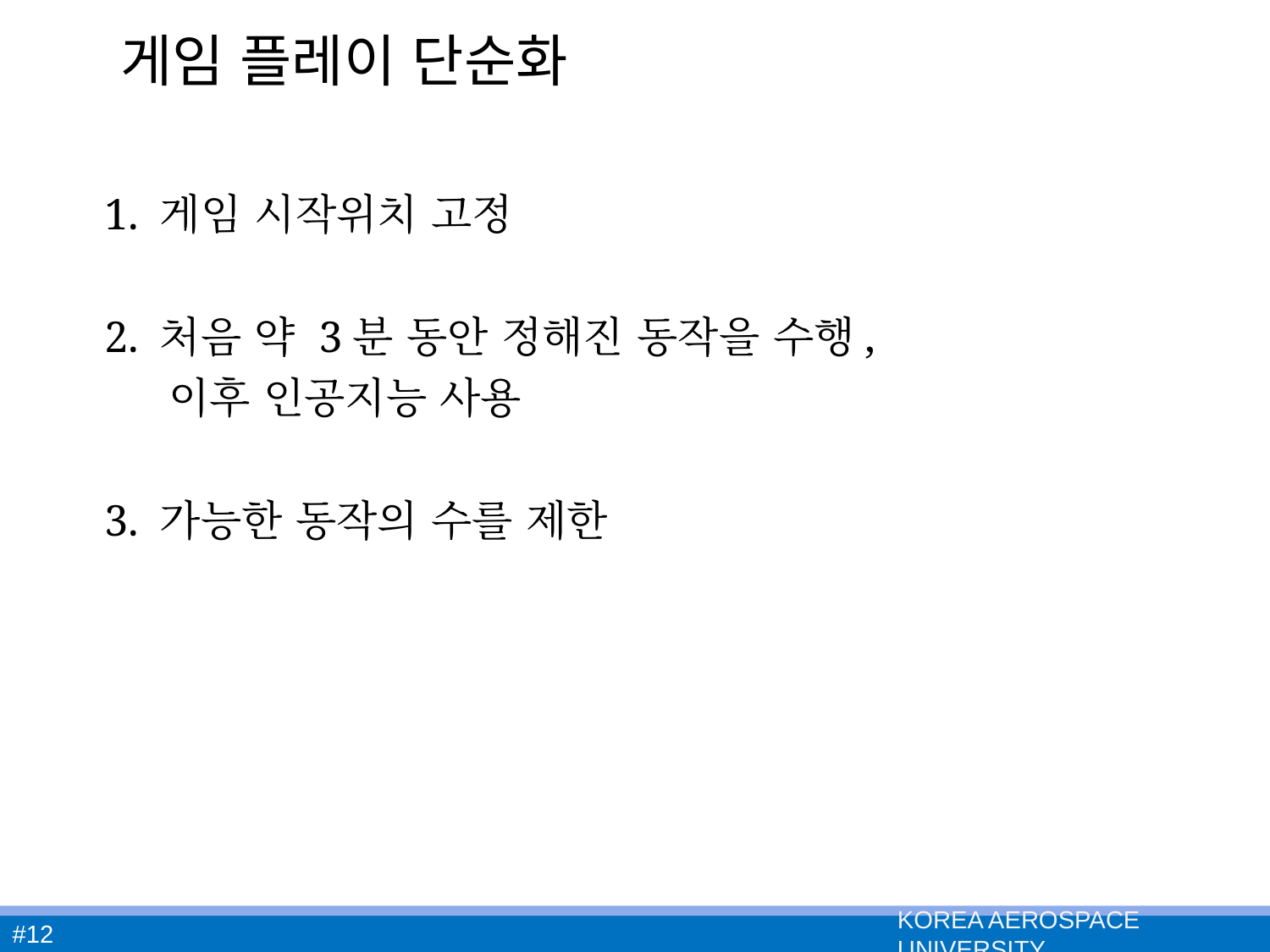

# 게임 플레이 단순화

       1. 게임 시작위치 고정

       2. 처음 약 3분 동안 정해진 동작을 수행,
          이후 인공지능 사용

       3. 가능한 동작의 수를 제한

#12